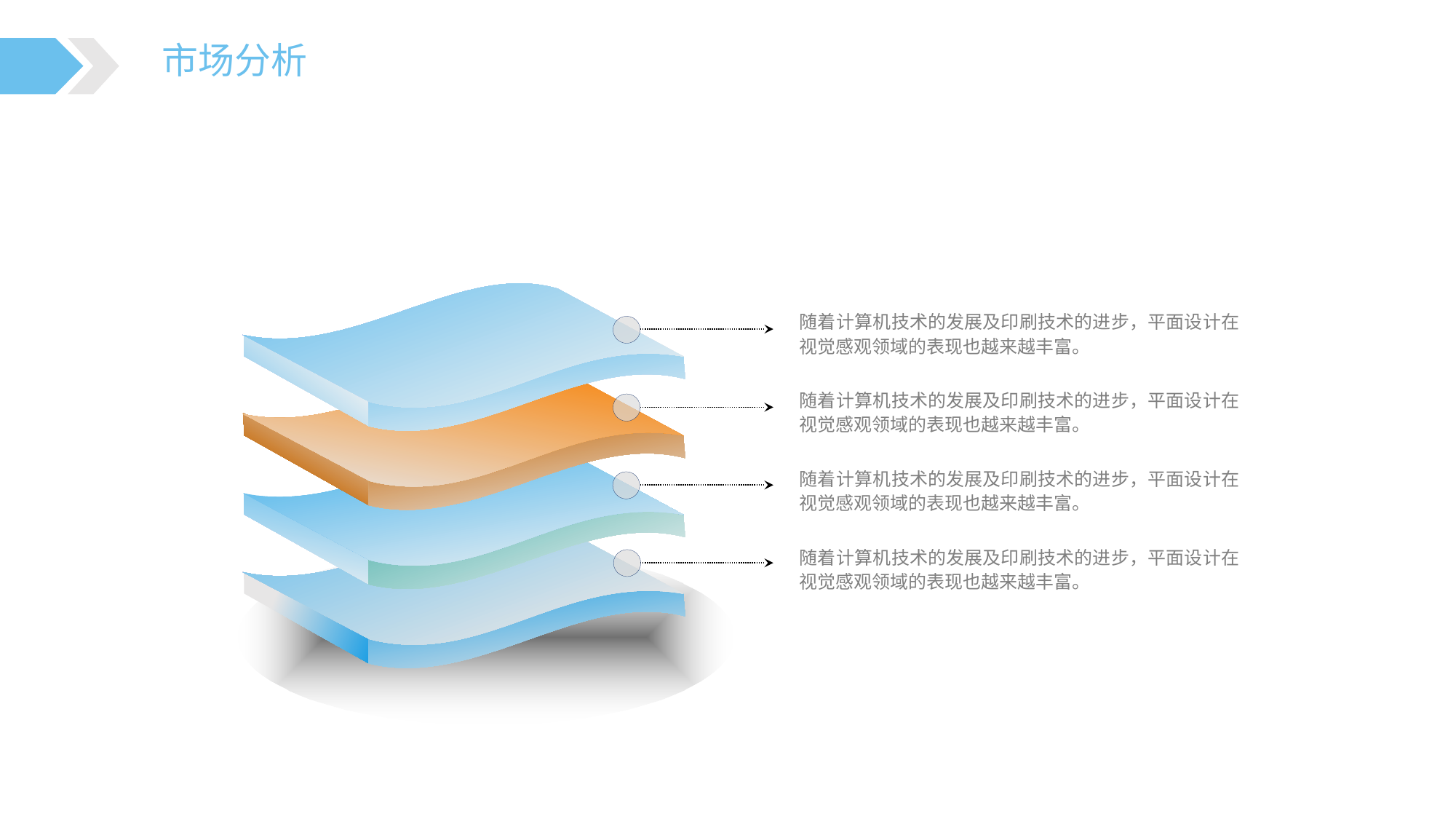

随着计算机技术的发展及印刷技术的进步，平面设计在视觉感观领域的表现也越来越丰富。

随着计算机技术的发展及印刷技术的进步，平面设计在视觉感观领域的表现也越来越丰富。

随着计算机技术的发展及印刷技术的进步，平面设计在视觉感观领域的表现也越来越丰富。

随着计算机技术的发展及印刷技术的进步，平面设计在视觉感观领域的表现也越来越丰富。